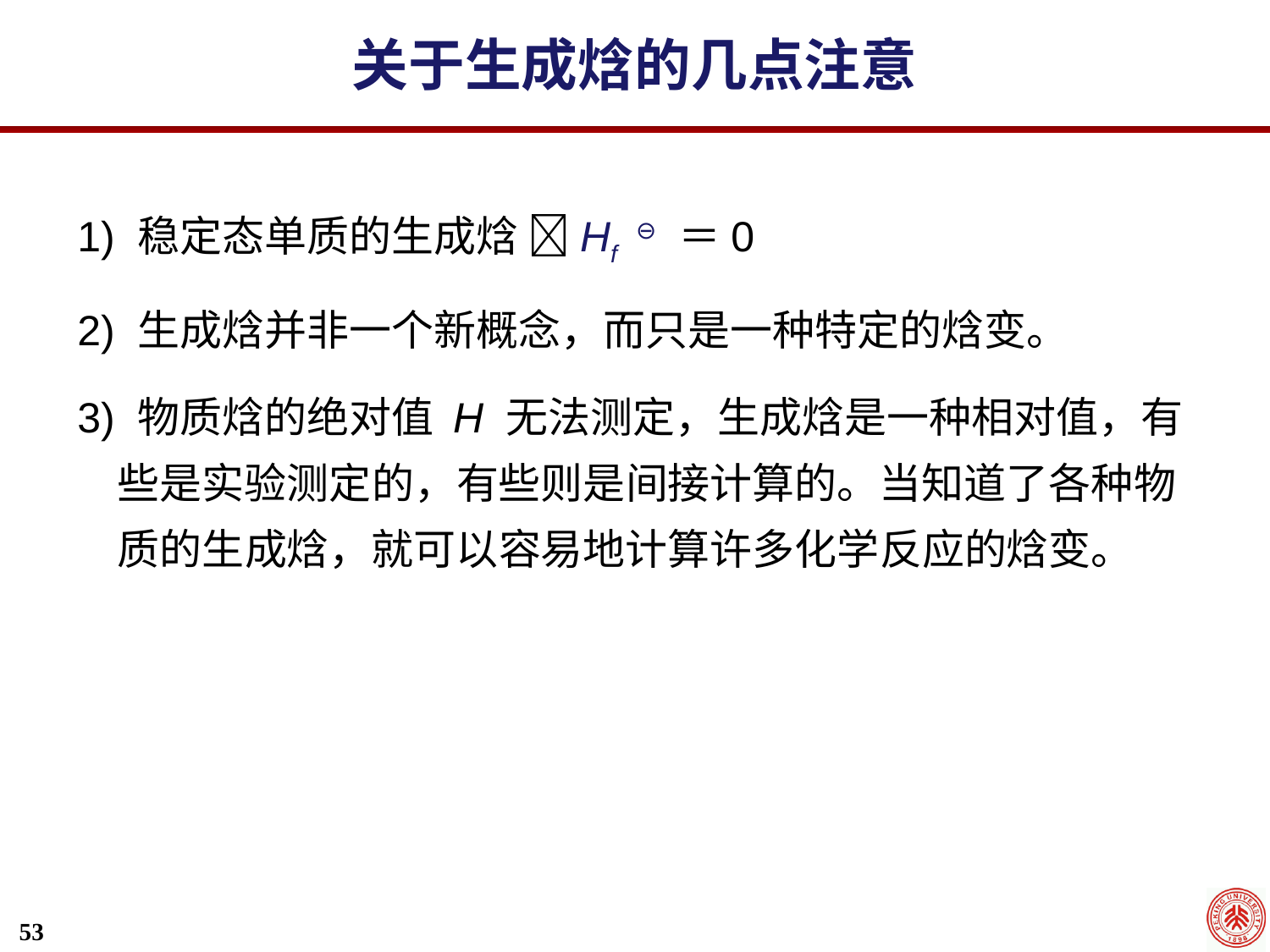

关于生成焓的几点注意

1) 稳定态单质的生成焓 ΔHf  ⊖ ＝0
2) 生成焓并非一个新概念，而只是一种特定的焓变。
3) 物质焓的绝对值 H 无法测定，生成焓是一种相对值，有些是实验测定的，有些则是间接计算的。当知道了各种物质的生成焓，就可以容易地计算许多化学反应的焓变。
53